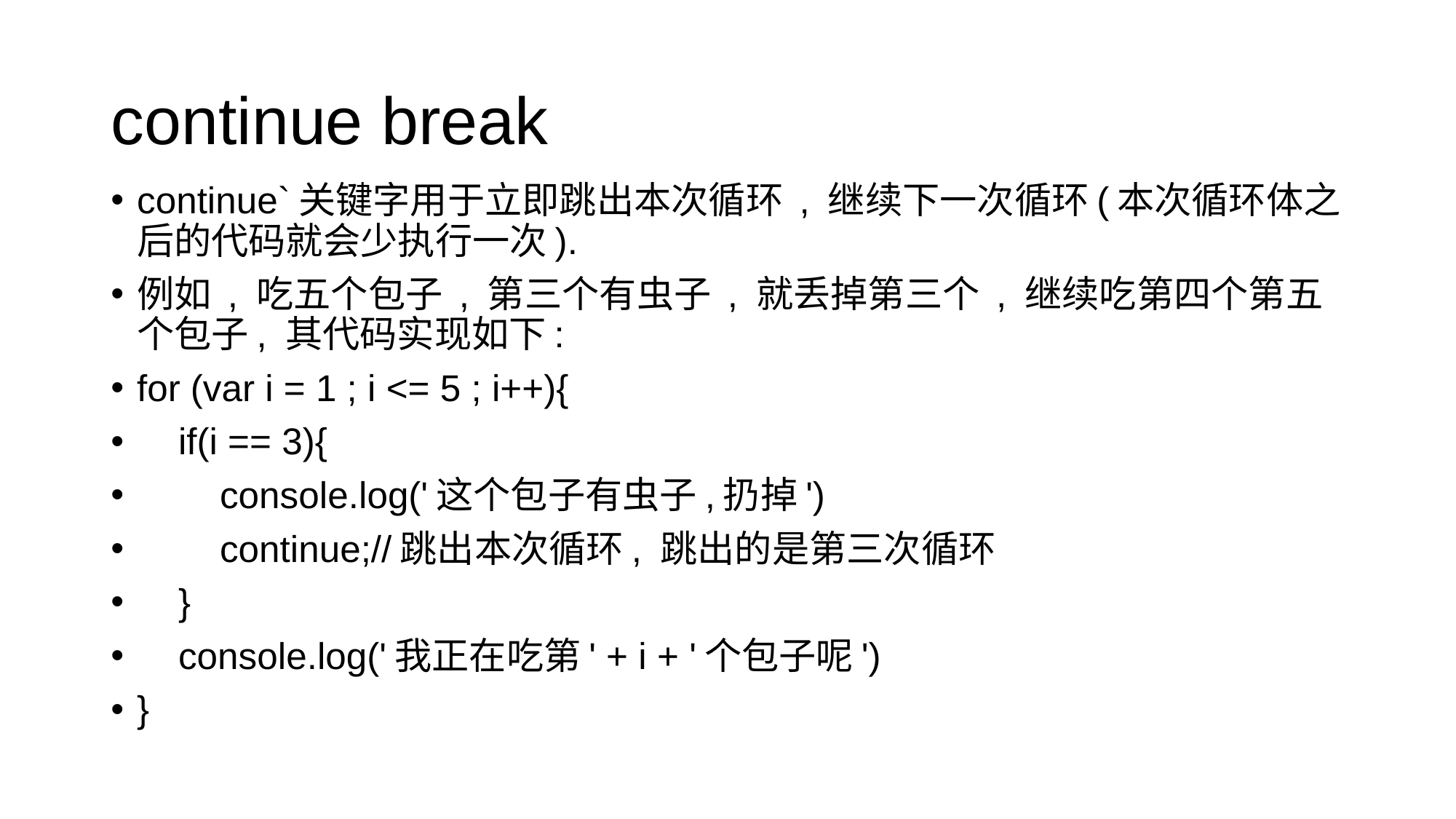

# continue break
continue`关键字用于立即跳出本次循环 , 继续下一次循环(本次循环体之后的代码就会少执行一次).
例如 , 吃五个包子 , 第三个有虫子 , 就丢掉第三个 , 继续吃第四个第五个包子, 其代码实现如下:
for (var i = 1 ; i <= 5 ; i++){
    if(i == 3){
        console.log('这个包子有虫子,扔掉')
        continue;//跳出本次循环, 跳出的是第三次循环
    }
    console.log('我正在吃第' + i + '个包子呢')
}